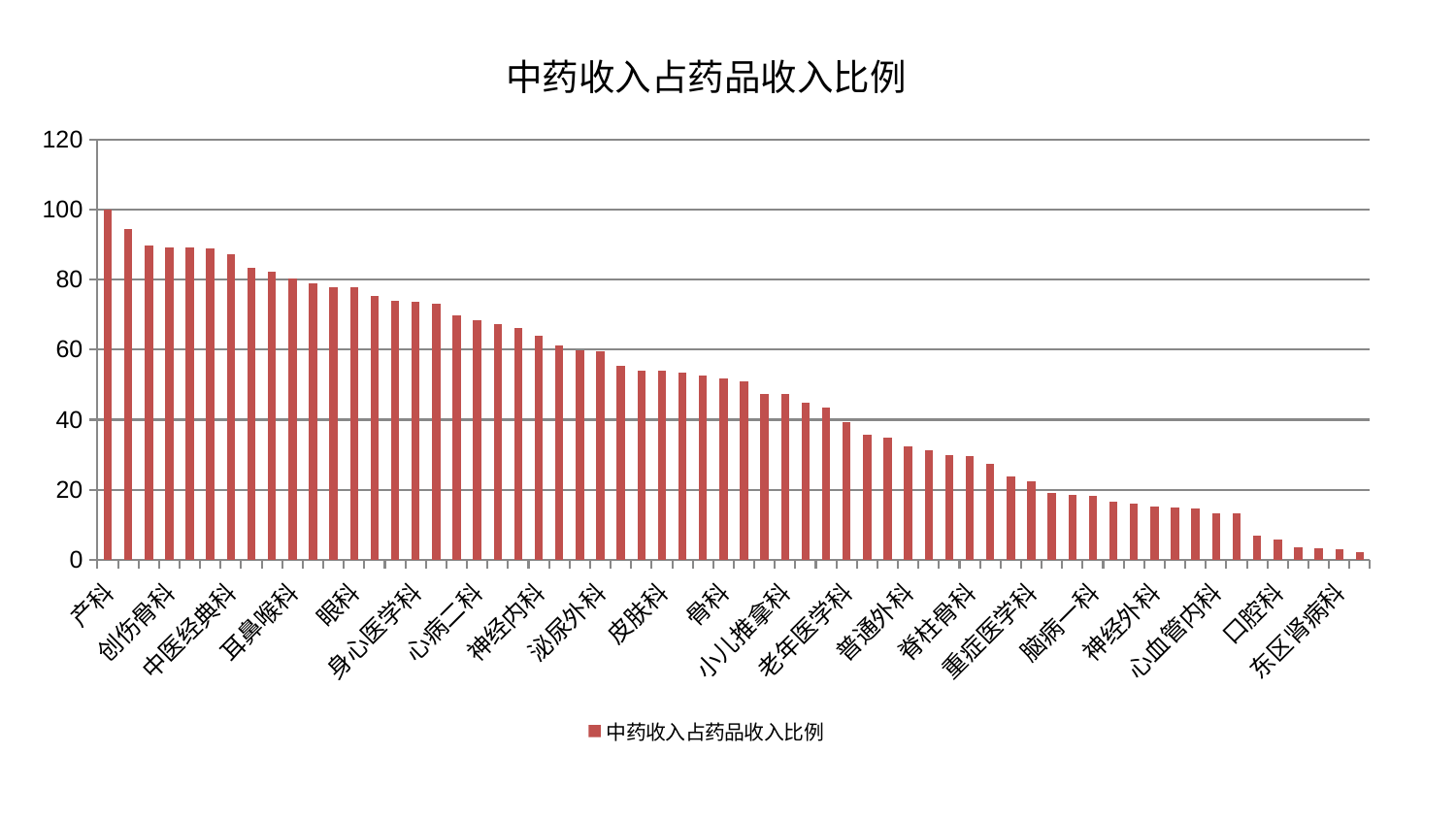

### Chart: 中药收入占药品收入比例

| Category | 中药收入占药品收入比例 |
|---|---|
| 产科 | 100.0 |
| 康复科 | 94.3687380800553 |
| 医院 | 89.81789925505137 |
| 创伤骨科 | 89.27294544612127 |
| 脑病二科 | 89.14925284188774 |
| 针灸科 | 88.948996519421 |
| 中医经典科 | 87.2094613011871 |
| 运动损伤骨科 | 83.33555145700774 |
| 儿科 | 82.23126157561494 |
| 耳鼻喉科 | 80.23031032175743 |
| 推拿科 | 78.88008300846717 |
| 风湿病科 | 77.88214083897098 |
| 眼科 | 77.82415044362723 |
| 肝病科 | 75.35145233608102 |
| 妇科妇二科合并 | 74.03673276998339 |
| 身心医学科 | 73.68985970132714 |
| 脾胃病科 | 73.17083792965873 |
| 妇二科 | 69.8990673814184 |
| 心病二科 | 68.29257903351709 |
| 周围血管科 | 67.18053017471637 |
| 综合内科 | 66.1376824053614 |
| 神经内科 | 64.03430740361328 |
| 西区重症医学科 | 61.150345768224334 |
| 心病三科 | 59.80987048383426 |
| 泌尿外科 | 59.50848412221477 |
| 中医外治中心 | 55.38262718430153 |
| 心病四科 | 54.07530116068304 |
| 皮肤科 | 54.07377643040181 |
| 胸外科 | 53.33849875214312 |
| 肿瘤内科 | 52.73361042433978 |
| 骨科 | 51.666570984063576 |
| 东区重症医学科 | 51.025524556267655 |
| 消化内科 | 47.44370099838718 |
| 小儿推拿科 | 47.436698794143574 |
| 显微骨科 | 44.762851621400635 |
| 治未病中心 | 43.372530968853006 |
| 老年医学科 | 39.17020920637615 |
| 肛肠科 | 35.708020493960824 |
| 心病一科 | 34.74601885213997 |
| 普通外科 | 32.443886892953074 |
| 妇科 | 31.222677535925982 |
| 关节骨科 | 29.814453691693576 |
| 脊柱骨科 | 29.50731433278584 |
| 内分泌科 | 27.525018412217904 |
| 男科 | 23.727377494806625 |
| 重症医学科 | 22.307794498743007 |
| 脑病三科 | 19.129012357400743 |
| 血液科 | 18.503366484750483 |
| 脑病一科 | 18.244736322546107 |
| 肾病科 | 16.548722406431104 |
| 脾胃科消化科合并 | 15.954170389513076 |
| 神经外科 | 15.076173867098072 |
| 肝胆外科 | 14.937542367857448 |
| 乳腺甲状腺外科 | 14.516360416060303 |
| 心血管内科 | 13.33428256793312 |
| 小儿骨科 | 13.138001237627673 |
| 肾脏内科 | 6.818167342898729 |
| 口腔科 | 5.859316320971831 |
| 美容皮肤科 | 3.6660317479058957 |
| 微创骨科 | 3.281980349264768 |
| 东区肾病科 | 3.0295532895264987 |
| 呼吸内科 | 2.21919667452275 |
100